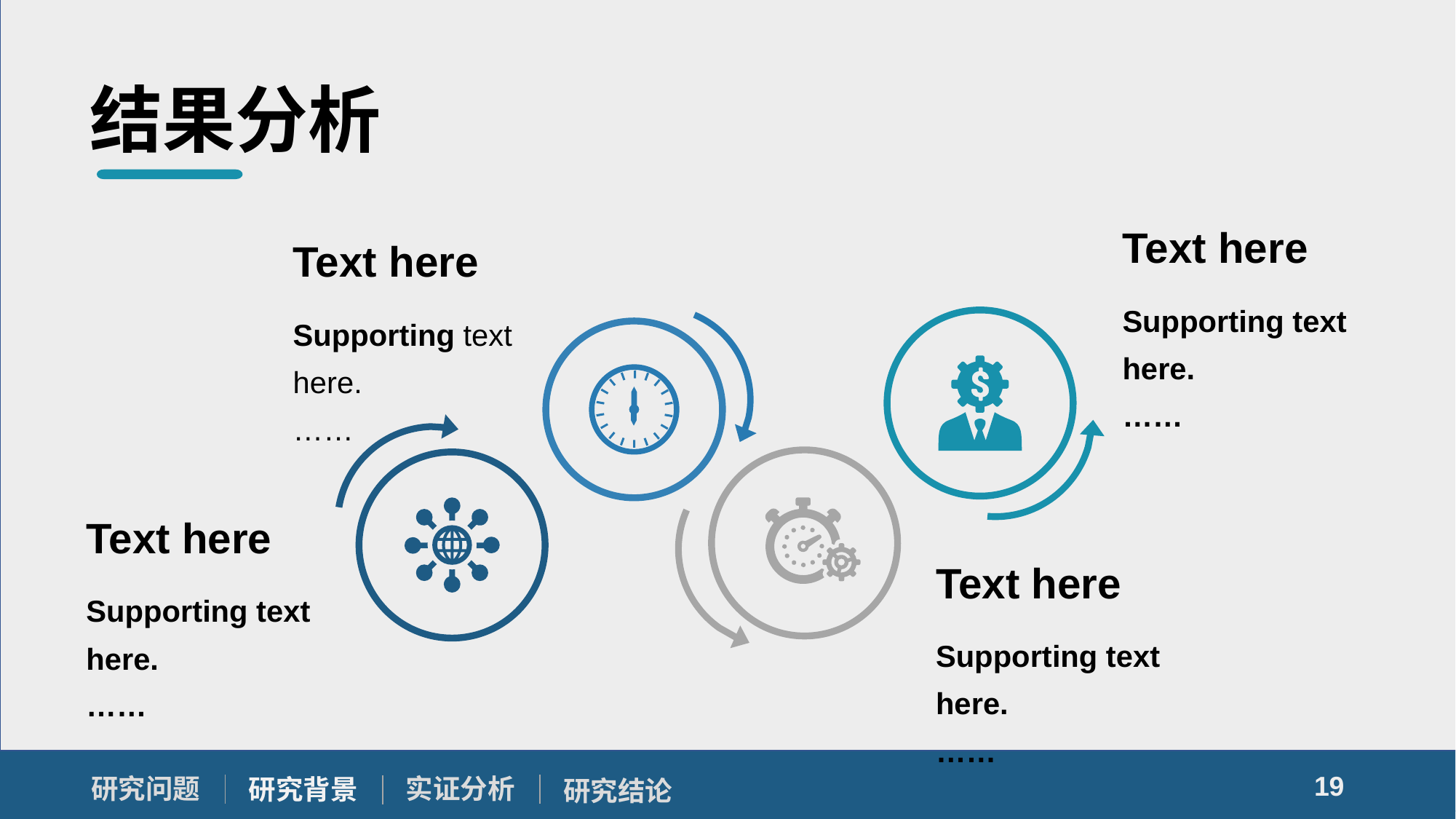

结果分析
Text here
Supporting text here.
……
Text here
Supporting text here.
……
Text here
Supporting text here.
……
Text here
Supporting text here.
……
19